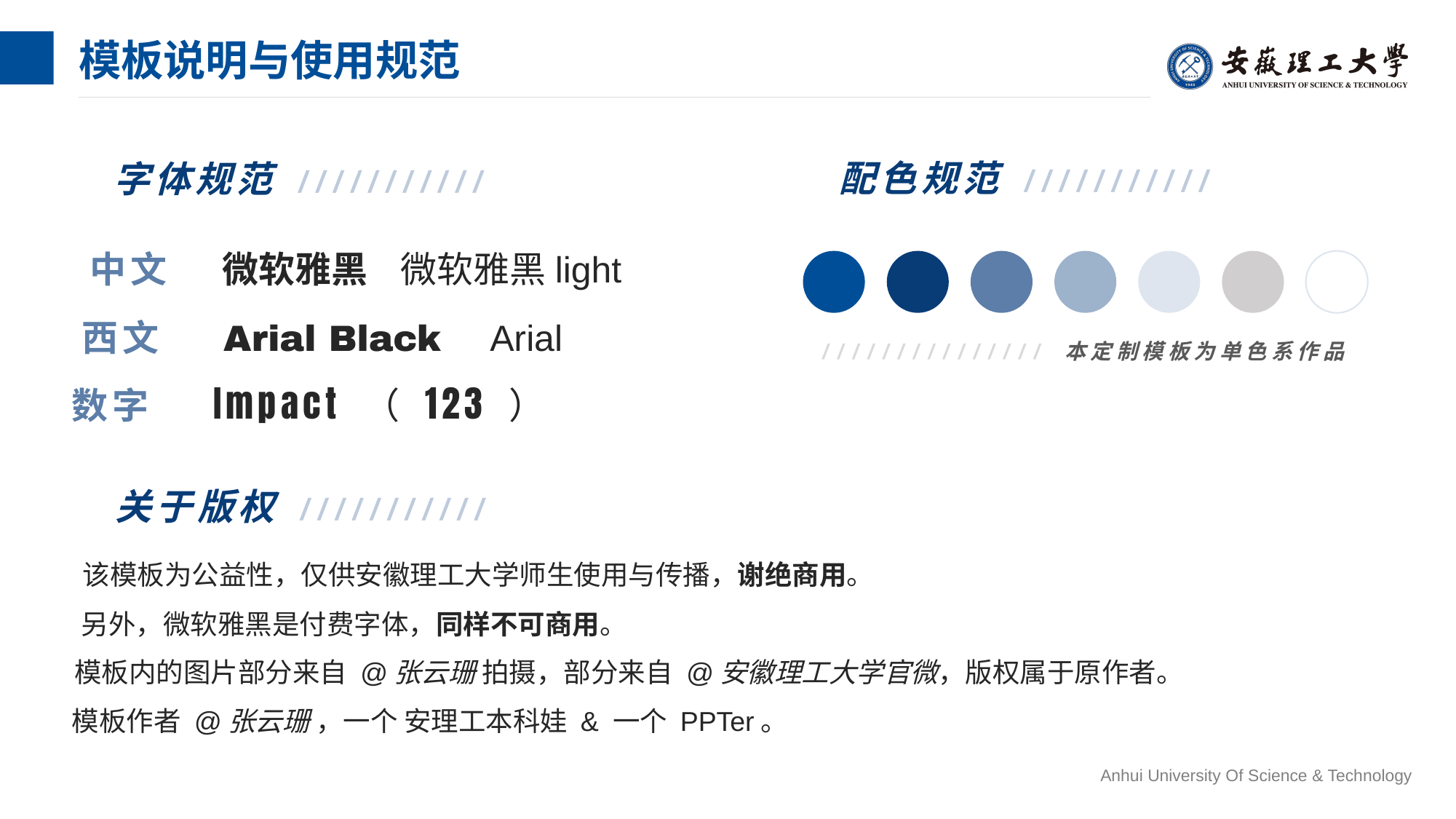

# 模板说明与使用规范
配色规范 ///////////
字体规范 ///////////
中文    微软雅黑    微软雅黑light

西文    Arial Black    Arial
/////////////// 本定制模板为单色系作品
数字    Impact （ 123 ）
关于版权 ///////////
该模板为公益性，仅供安徽理工大学师生使用与传播，谢绝商用。
另外，微软雅黑是付费字体，同样不可商用。
模板内的图片部分来自 @张云珊 拍摄，部分来自 @安徽理工大学官微，版权属于原作者。
模板作者 @张云珊 ，一个 安理工本科娃 & 一个 PPTer。